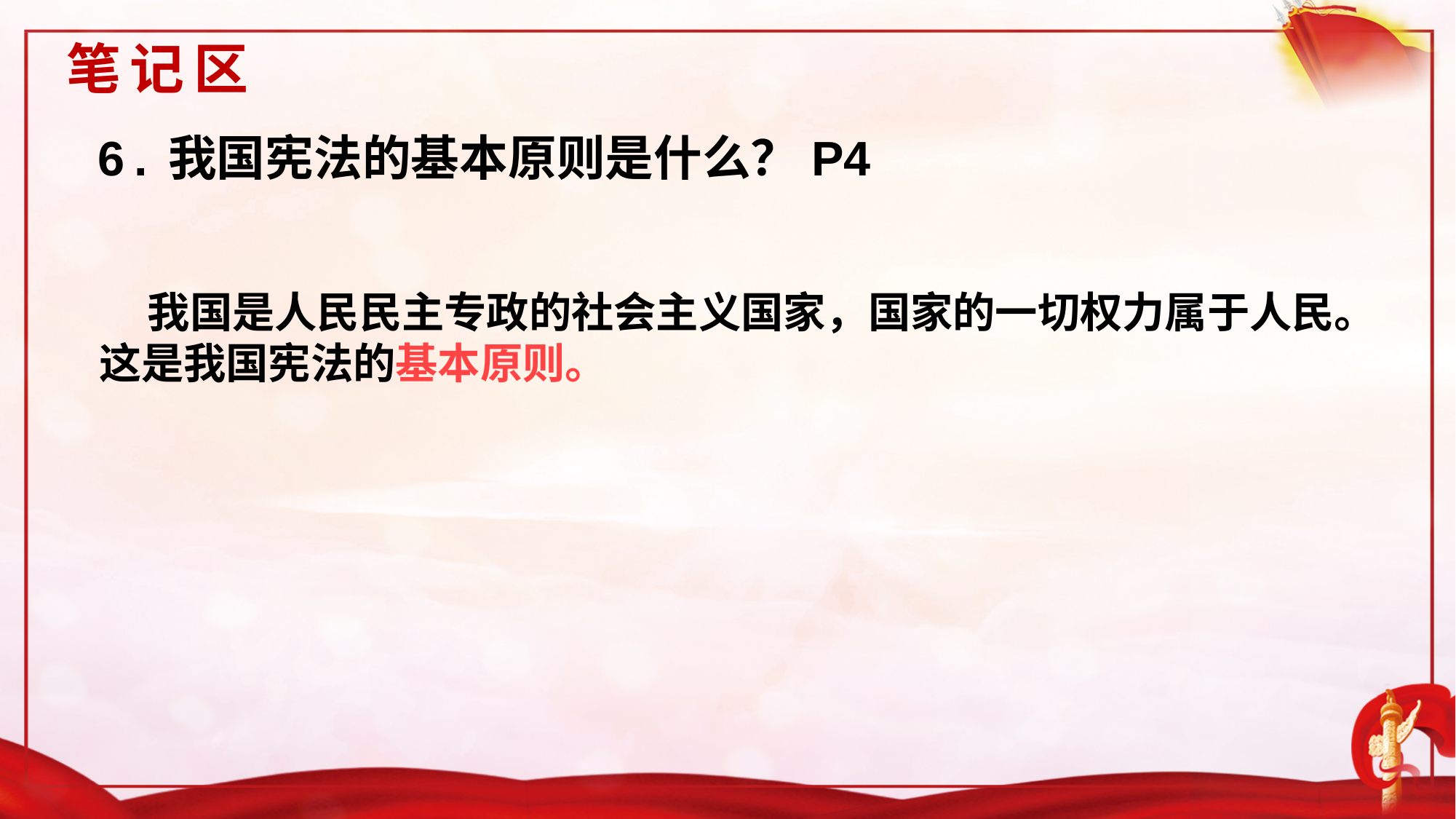

# 笔记区
6.我国宪法的基本原则是什么？P4
    我国是人民民主专政的社会主义国家，国家的一切权力属于人民。这是我国宪法的基本原则。